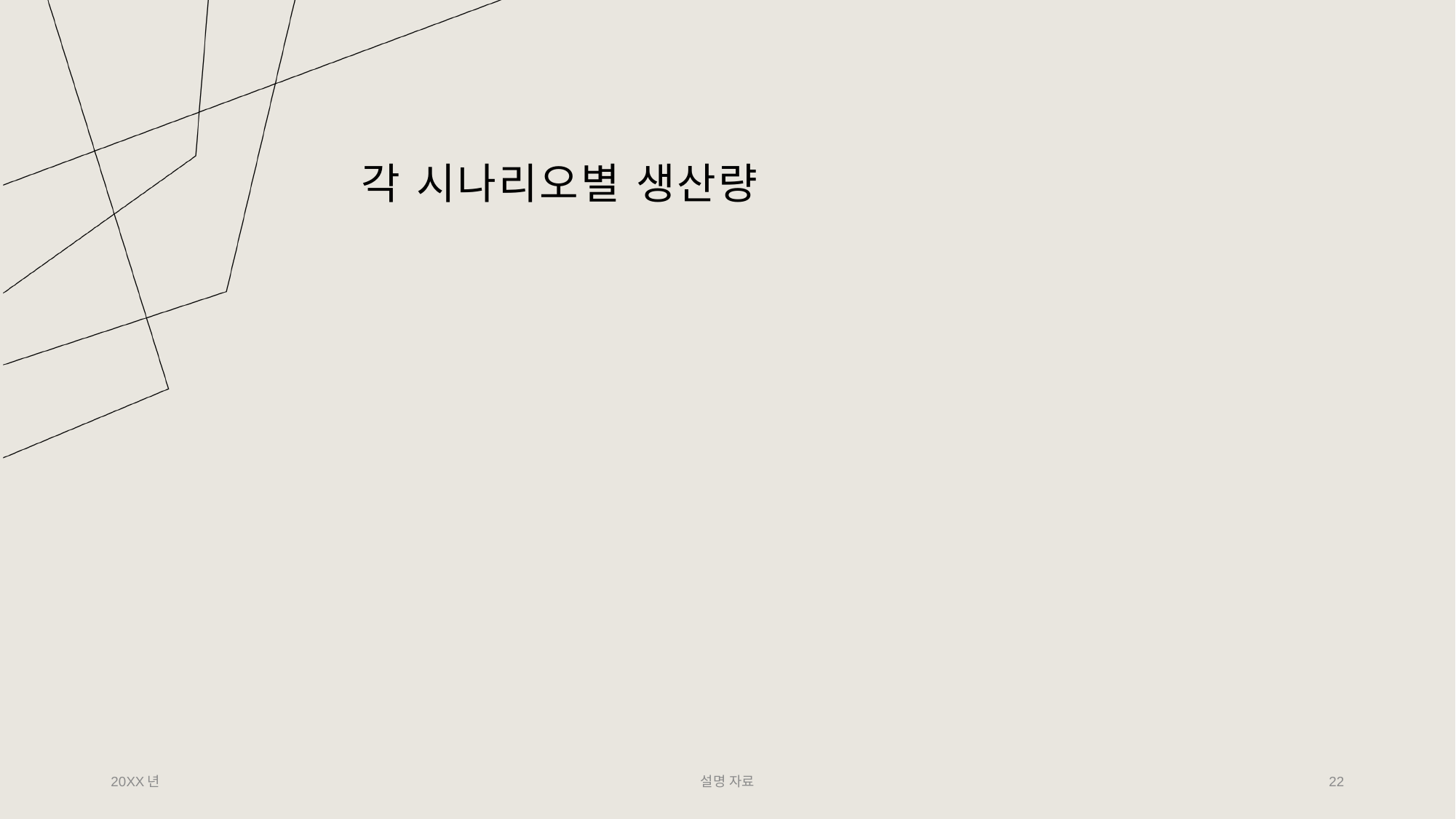

# 각 시나리오별 생산량
20XX년
설명 자료
22